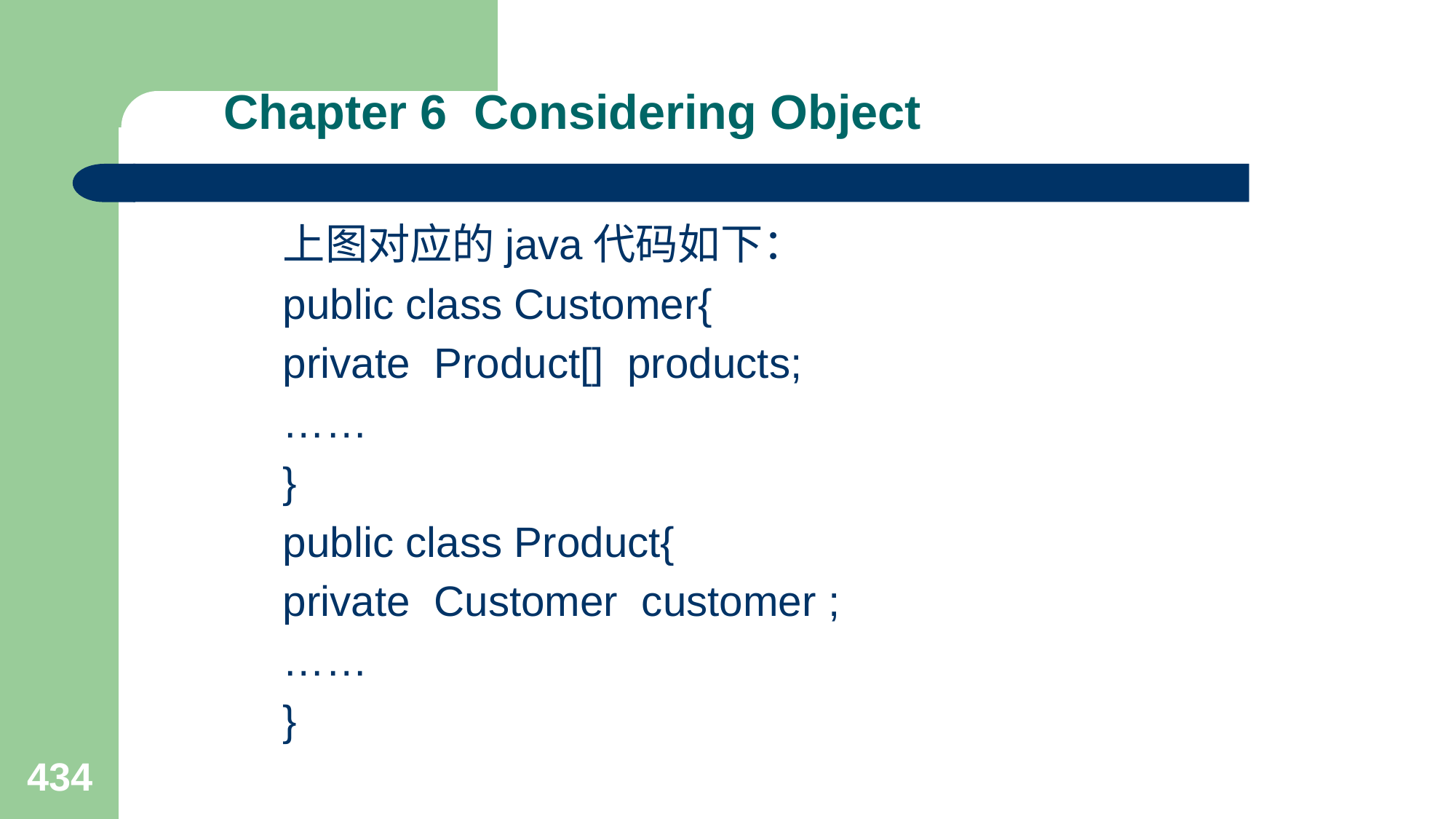

# Chapter 6  Considering Object
上图对应的java代码如下：
public class Customer{
private  Product[]  products;
……
}
public class Product{
private  Customer  customer ;
……
}
434